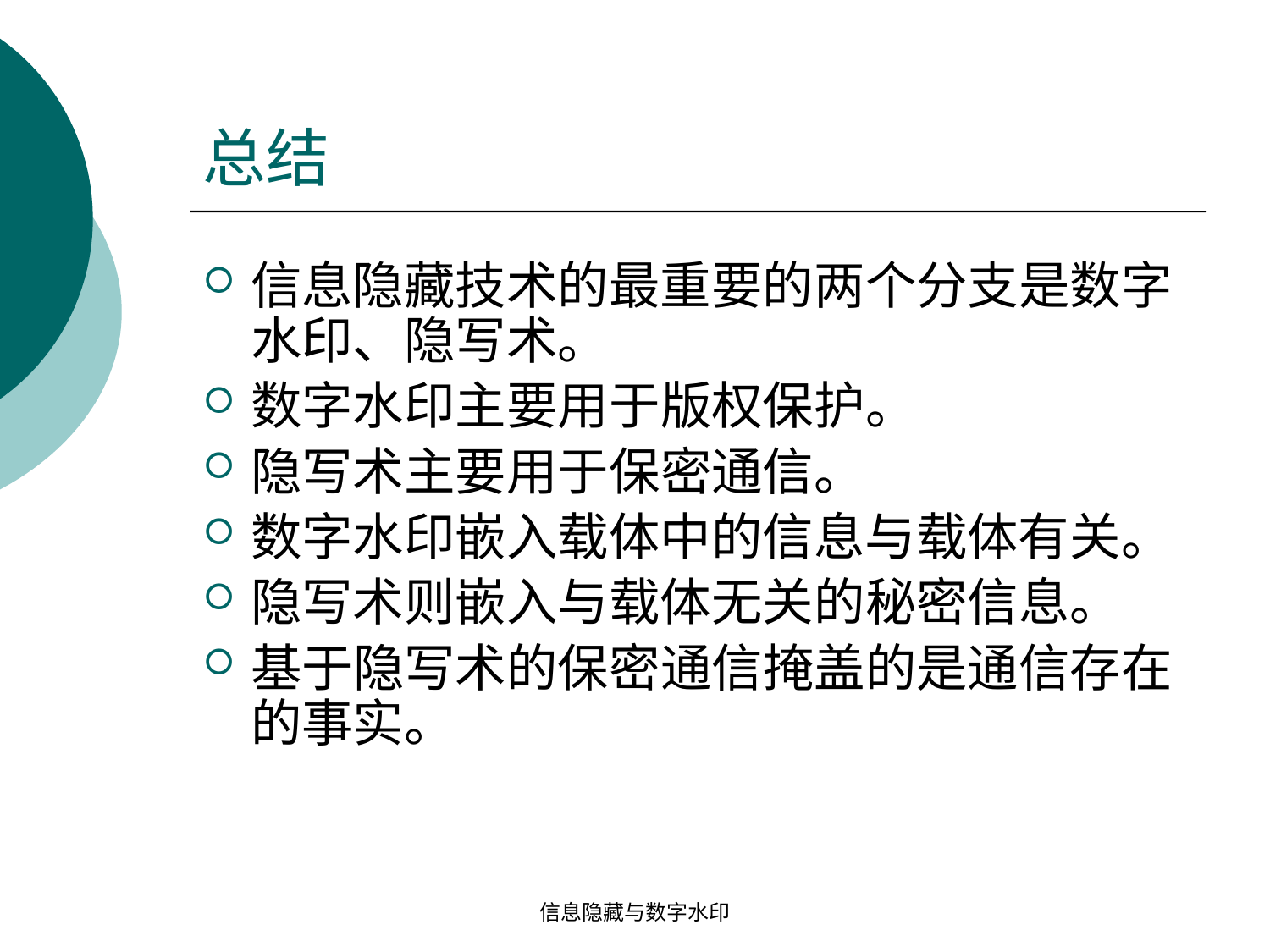

# 总结
信息隐藏技术的最重要的两个分支是数字水印、隐写术。
数字水印主要用于版权保护。
隐写术主要用于保密通信。
数字水印嵌入载体中的信息与载体有关。
隐写术则嵌入与载体无关的秘密信息。
基于隐写术的保密通信掩盖的是通信存在的事实。

信息隐藏与数字水印
92